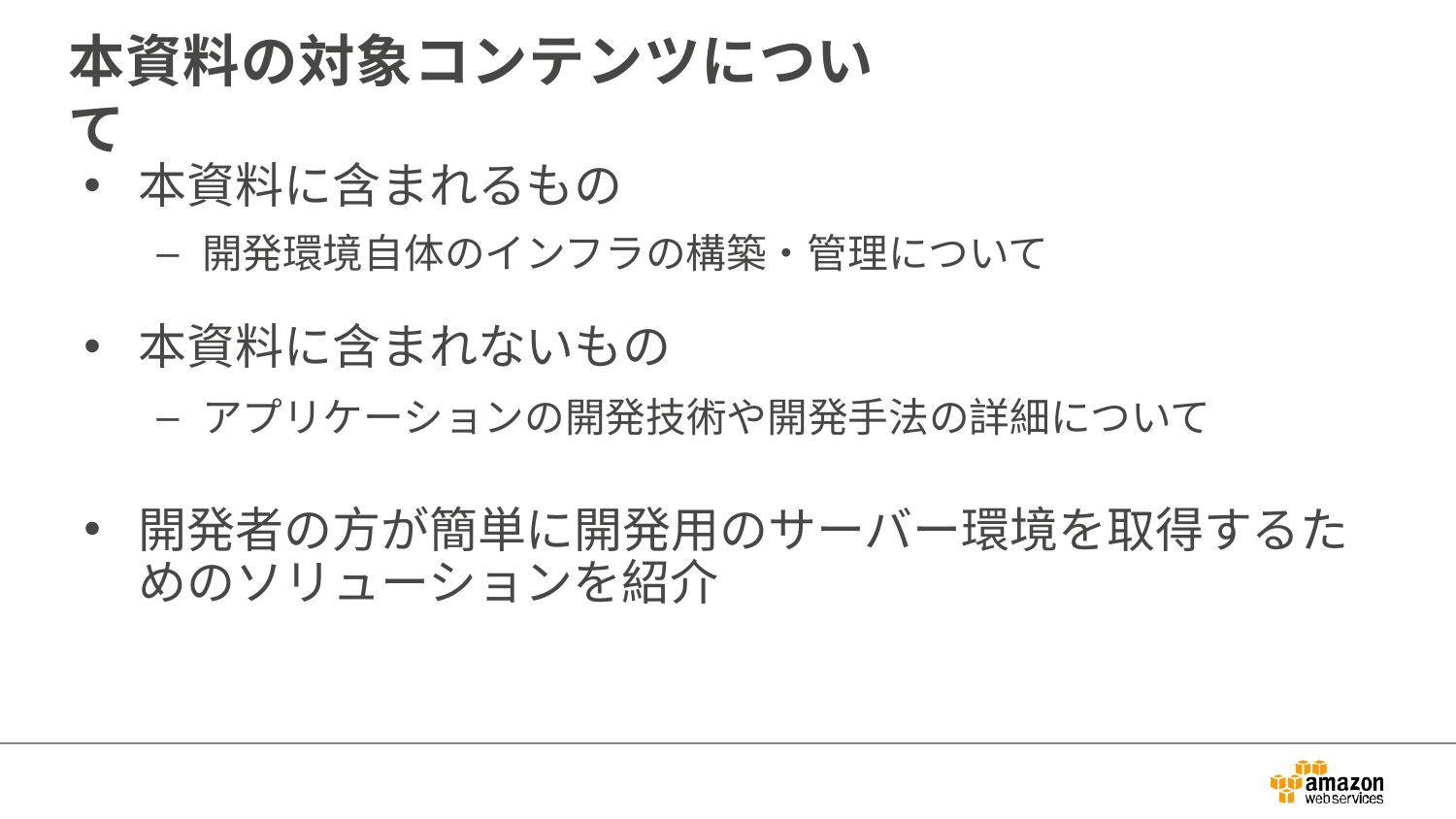

# 本資料の対象コンテンツについて
本資料に含まれるもの
開発環境自体のインフラの構築・管理について

本資料に含まれないもの
アプリケーションの開発技術や開発手法の詳細について

開発者の方が簡単に開発用のサーバー環境を取得するためのソリューションを紹介